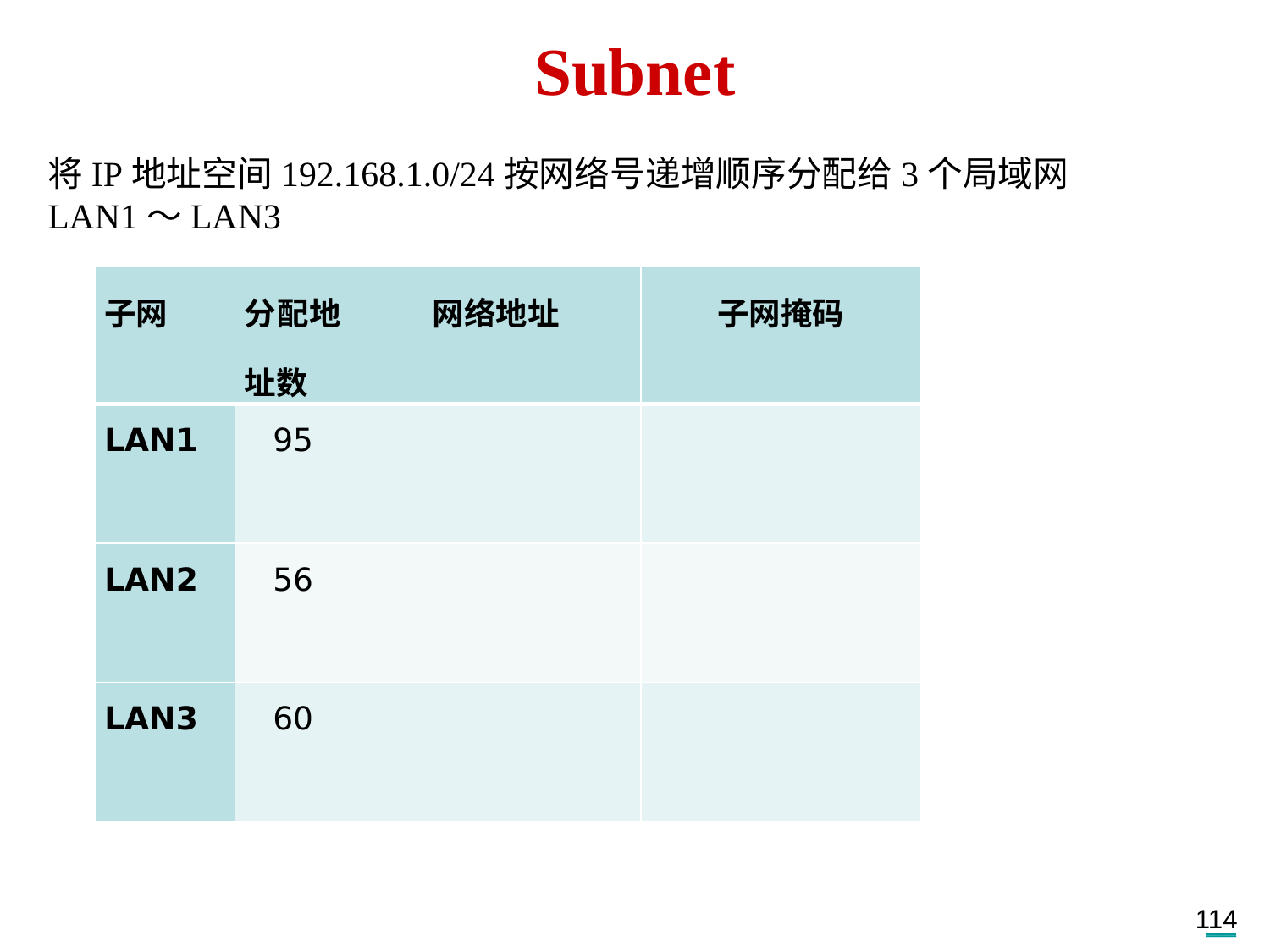

# Subnet
将IP地址空间192.168.1.0/24按网络号递增顺序分配给3个局域网LAN1～LAN3
| 子网 | 分配地址数 | 网络地址 | 子网掩码 |
| --- | --- | --- | --- |
| LAN1 | 95 |  |  |
| LAN2 | 56 |  |  |
| LAN3 | 60 |  |  |